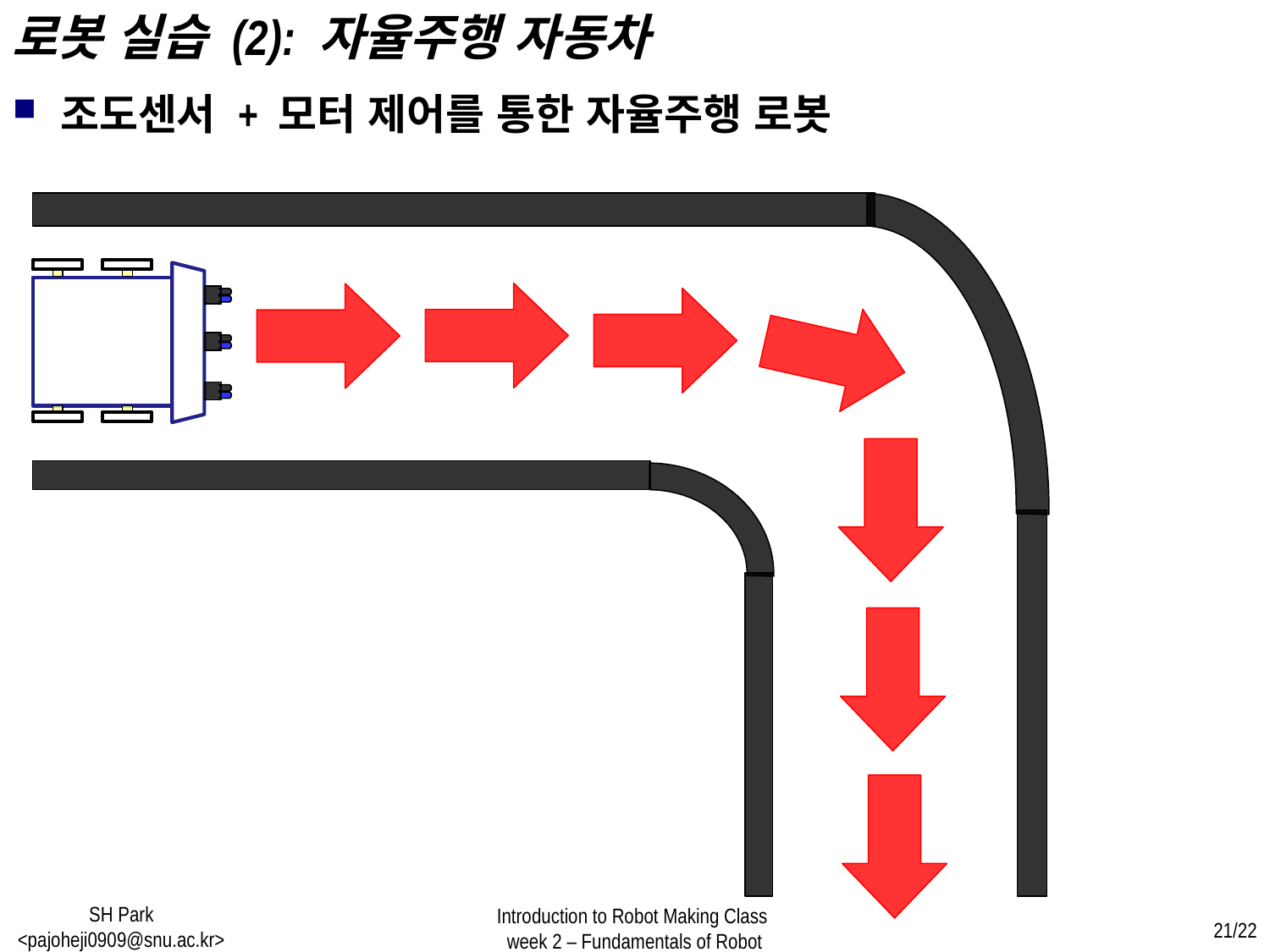

로봇 실습 (2): 자율주행 자동차

조도센서 + 모터 제어를 통한 자율주행 로봇

SH Park <pajoheji0909@snu.ac.kr>
Introduction to Robot Making Class
week 2 – Fundamentals of Robot
21/22